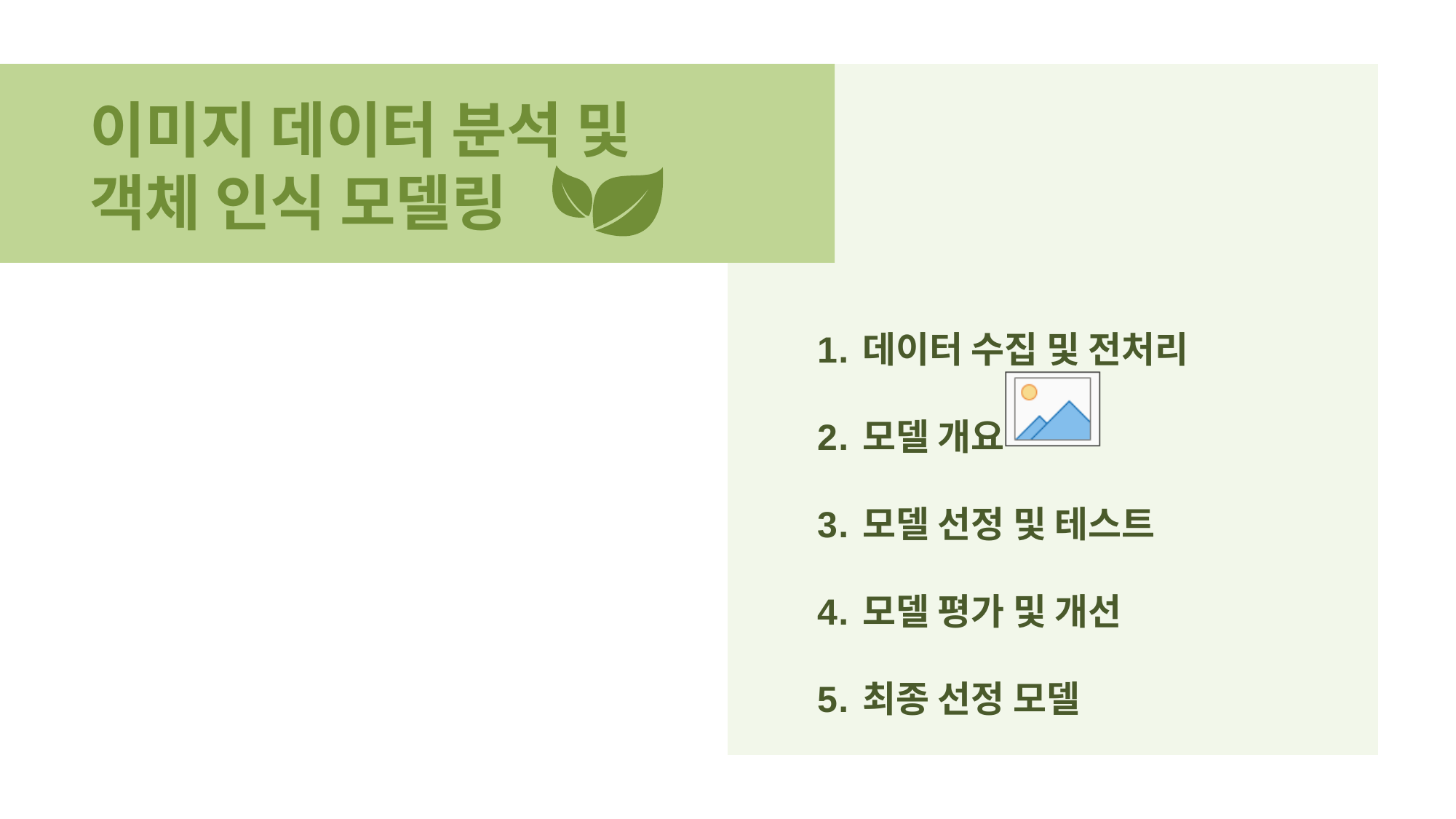

이미지 데이터 분석 및
객체 인식 모델링

데이터 수집 및 전처리
모델 개요
모델 선정 및 테스트
모델 평가 및 개선
최종 선정 모델